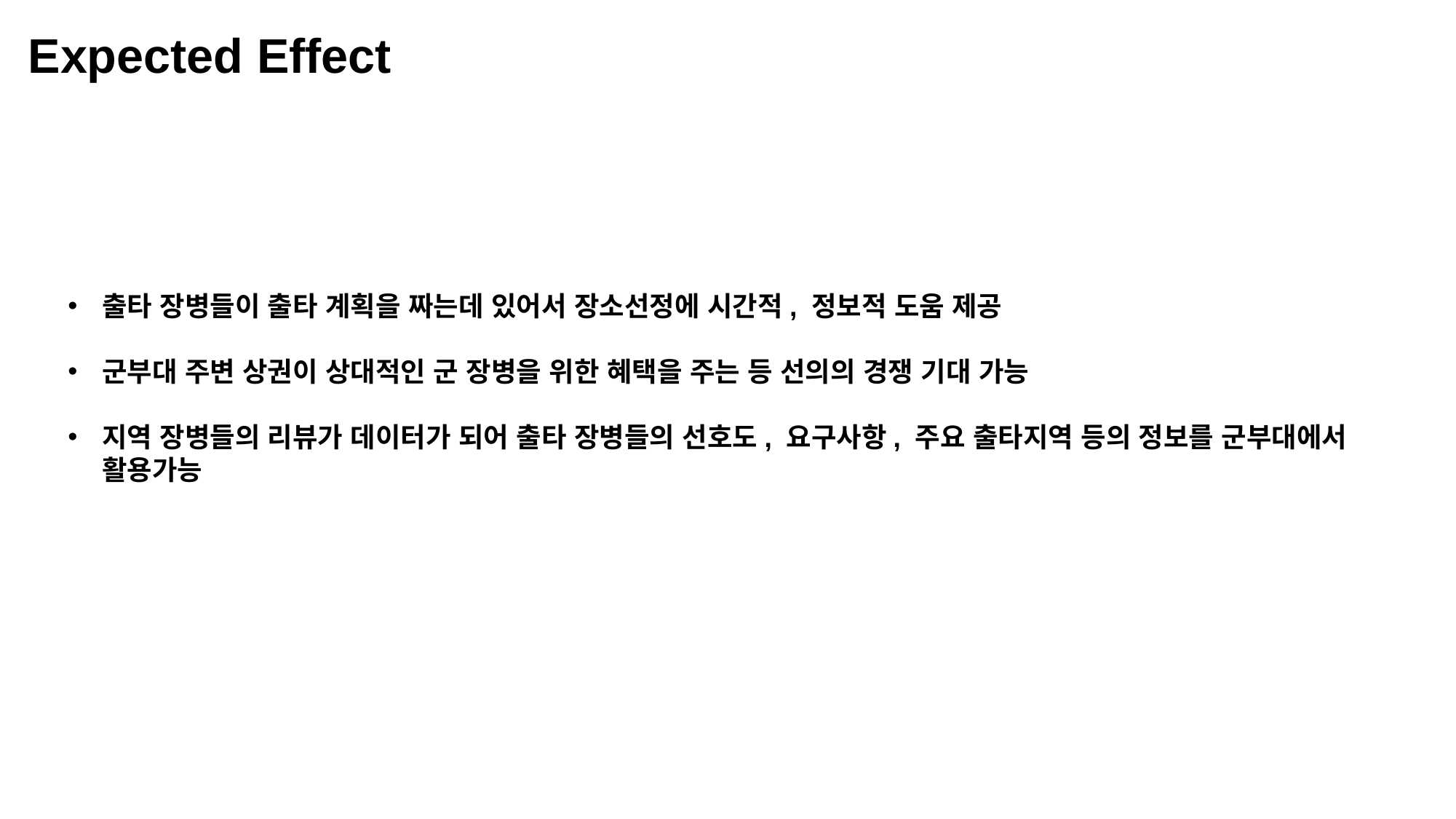

Expected Effect
출타 장병들이 출타 계획을 짜는데 있어서 장소선정에 시간적, 정보적 도움 제공

군부대 주변 상권이 상대적인 군 장병을 위한 혜택을 주는 등 선의의 경쟁 기대 가능

지역 장병들의 리뷰가 데이터가 되어 출타 장병들의 선호도, 요구사항, 주요 출타지역 등의 정보를 군부대에서 활용가능